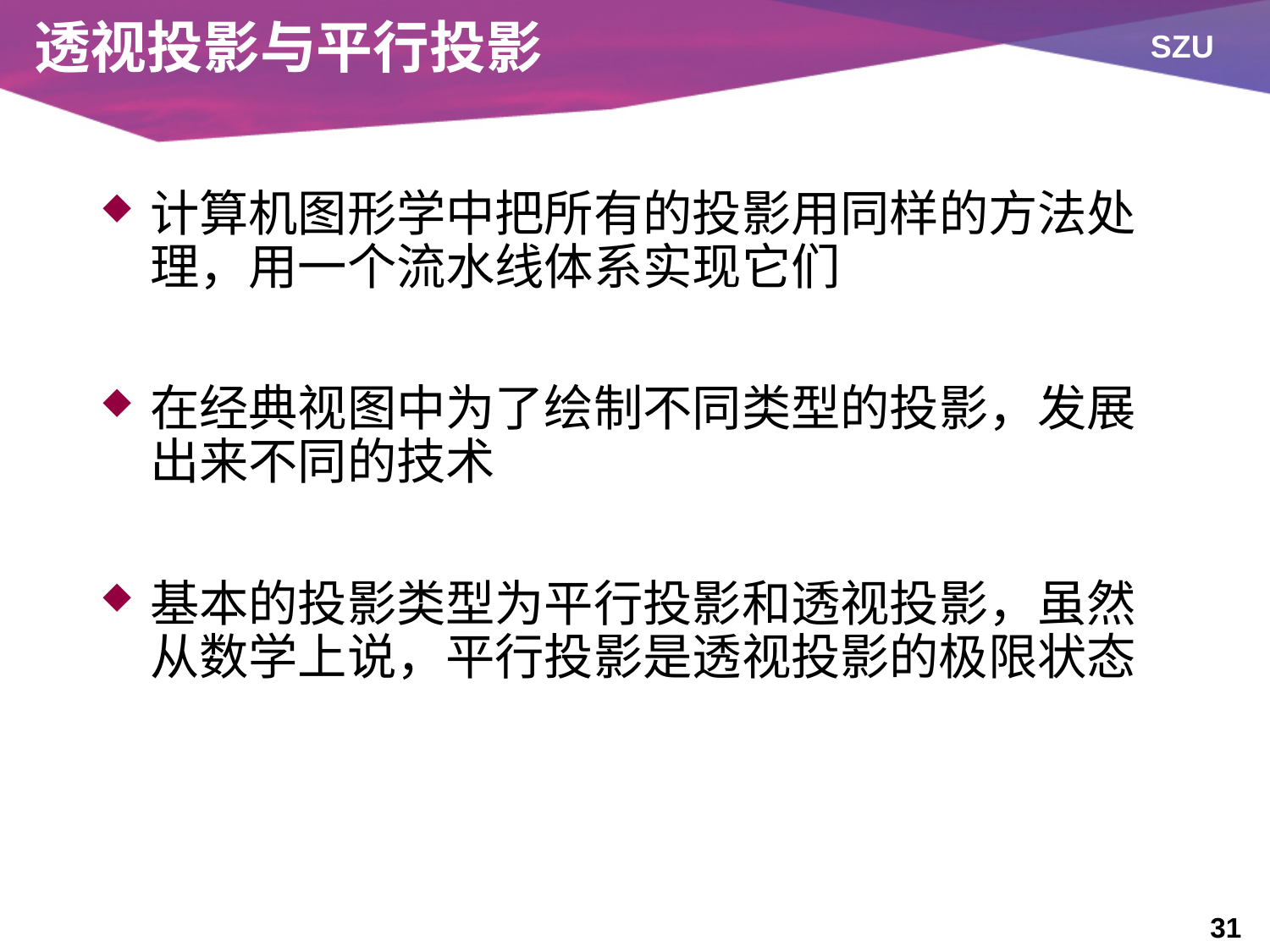

# 透视投影与平行投影
计算机图形学中把所有的投影用同样的方法处理，用一个流水线体系实现它们

在经典视图中为了绘制不同类型的投影，发展出来不同的技术

基本的投影类型为平行投影和透视投影，虽然从数学上说，平行投影是透视投影的极限状态

31